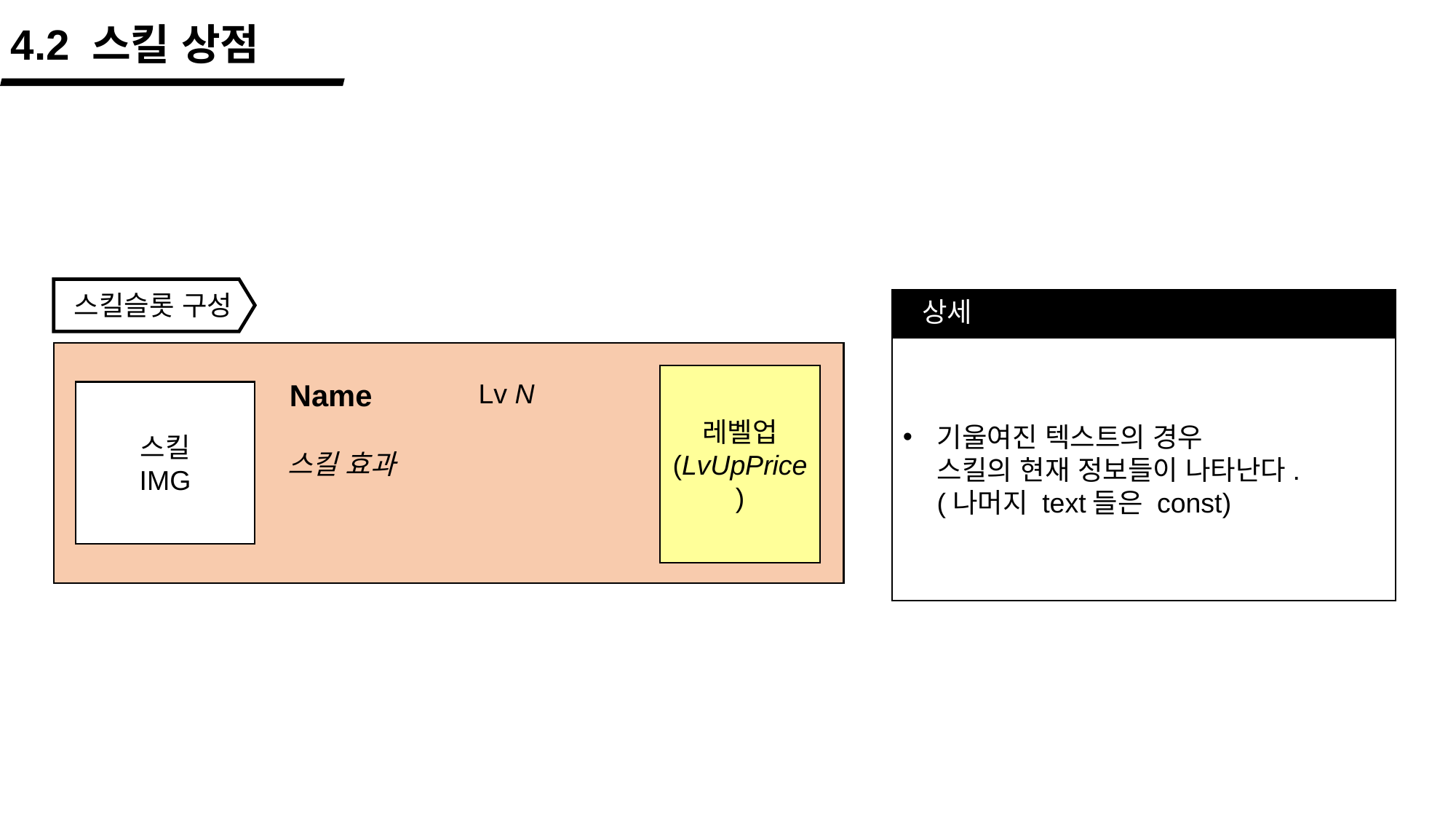

4.2 스킬 상점

스킬슬롯 구성
상세

기울여진 텍스트의 경우
스킬의 현재 정보들이 나타난다.
(나머지 text들은 const)

레벨업
(LvUpPrice)
Name
Lv N
스킬
IMG
스킬 효과